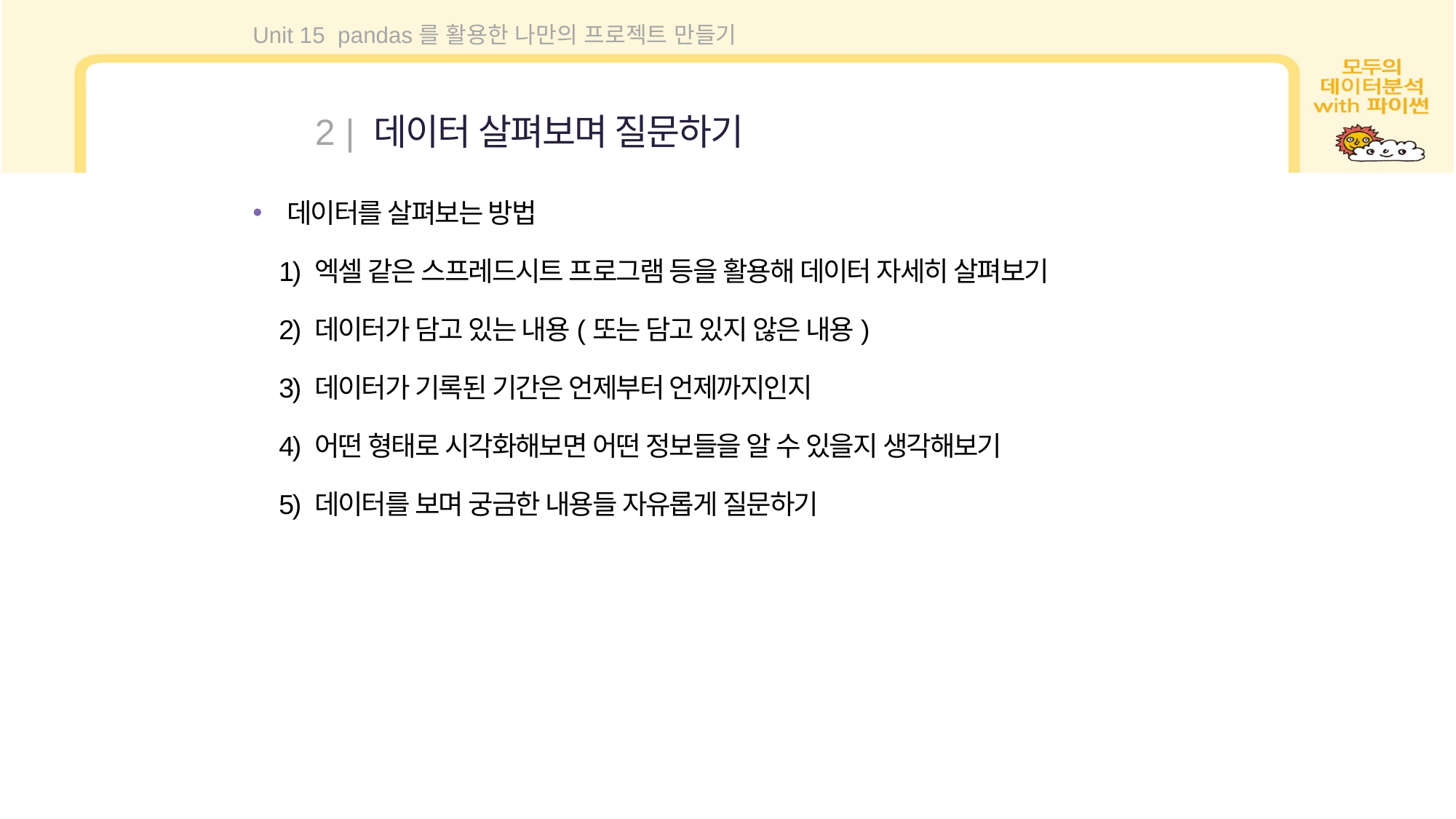

Unit 15  pandas를 활용한 나만의 프로젝트 만들기
2 | 데이터 살펴보며 질문하기
데이터를 살펴보는 방법
    1) 엑셀 같은 스프레드시트 프로그램 등을 활용해 데이터 자세히 살펴보기
    2) 데이터가 담고 있는 내용(또는 담고 있지 않은 내용)
    3) 데이터가 기록된 기간은 언제부터 언제까지인지
    4) 어떤 형태로 시각화해보면 어떤 정보들을 알 수 있을지 생각해보기
    5) 데이터를 보며 궁금한 내용들 자유롭게 질문하기